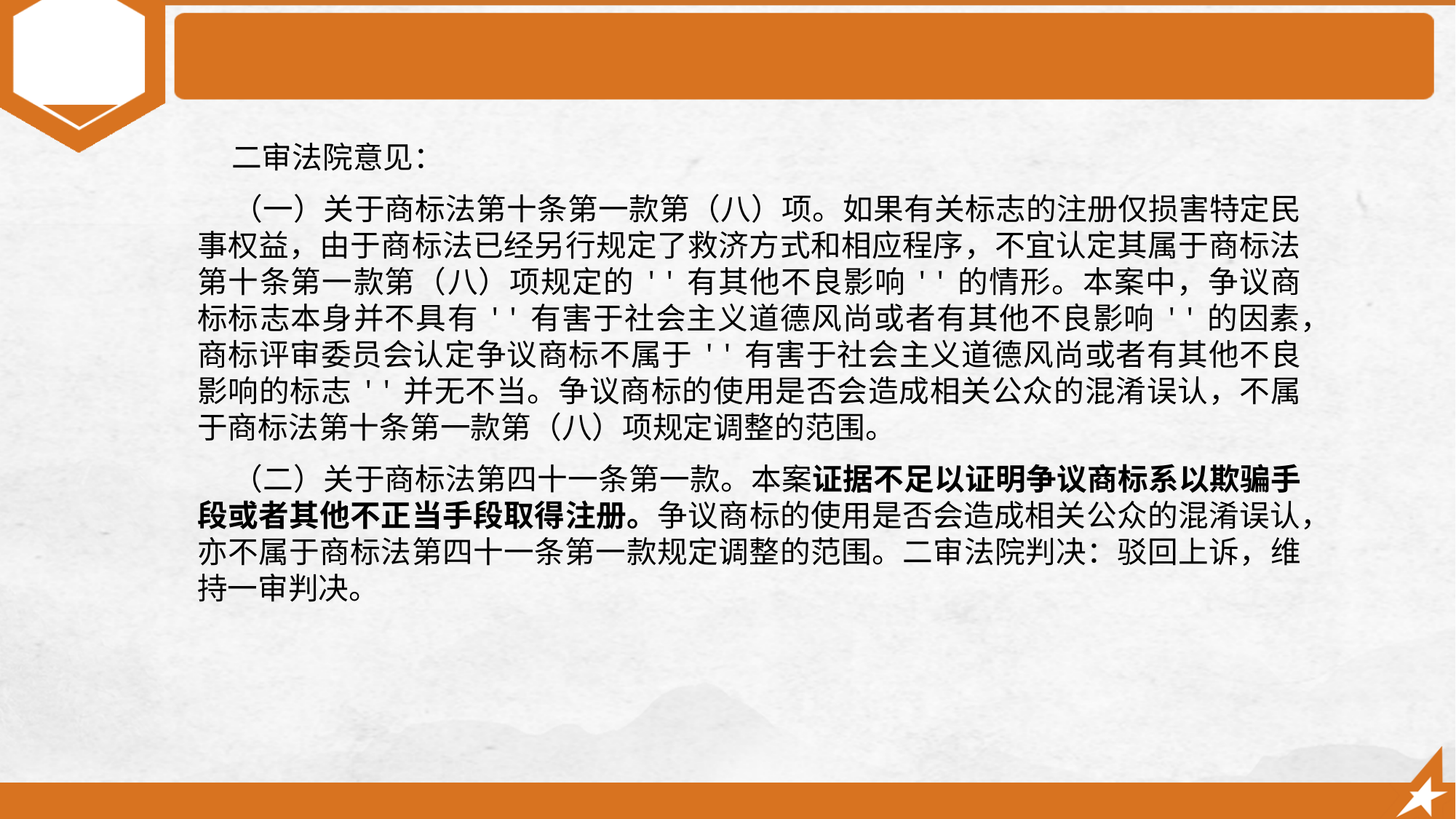

二审法院意见：
    （一）关于商标法第十条第一款第（八）项。如果有关标志的注册仅损害特定民事权益，由于商标法已经另行规定了救济方式和相应程序，不宜认定其属于商标法第十条第一款第（八）项规定的''有其他不良影响''的情形。本案中，争议商标标志本身并不具有''有害于社会主义道德风尚或者有其他不良影响''的因素，商标评审委员会认定争议商标不属于''有害于社会主义道德风尚或者有其他不良影响的标志''并无不当。争议商标的使用是否会造成相关公众的混淆误认，不属于商标法第十条第一款第（八）项规定调整的范围。
    （二）关于商标法第四十一条第一款。本案证据不足以证明争议商标系以欺骗手段或者其他不正当手段取得注册。争议商标的使用是否会造成相关公众的混淆误认，亦不属于商标法第四十一条第一款规定调整的范围。二审法院判决：驳回上诉，维持一审判决。